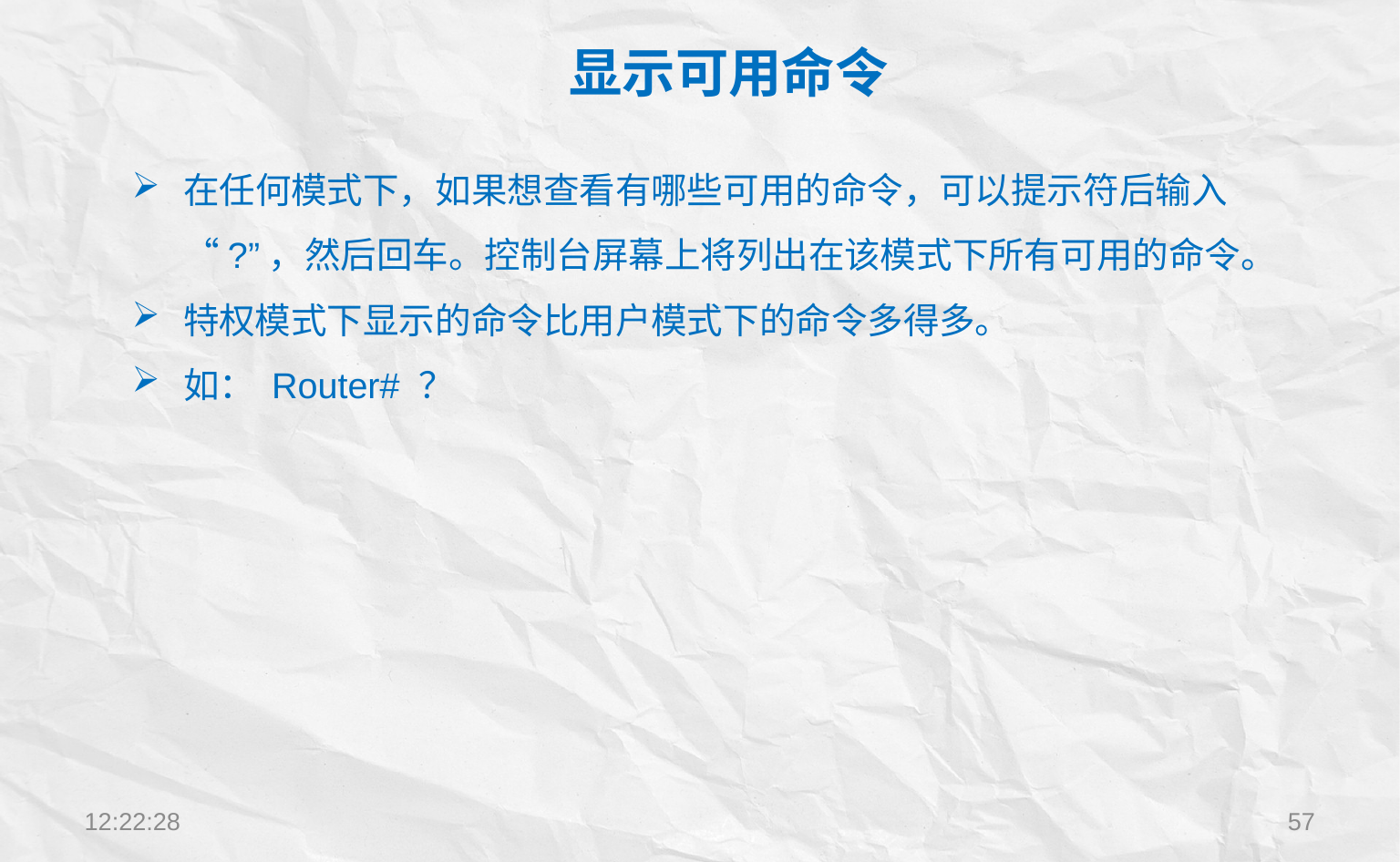

显示可用命令
在任何模式下，如果想查看有哪些可用的命令，可以提示符后输入 “?”，然后回车。控制台屏幕上将列出在该模式下所有可用的命令。
特权模式下显示的命令比用户模式下的命令多得多。
如： Router# ？
12:22:28
57